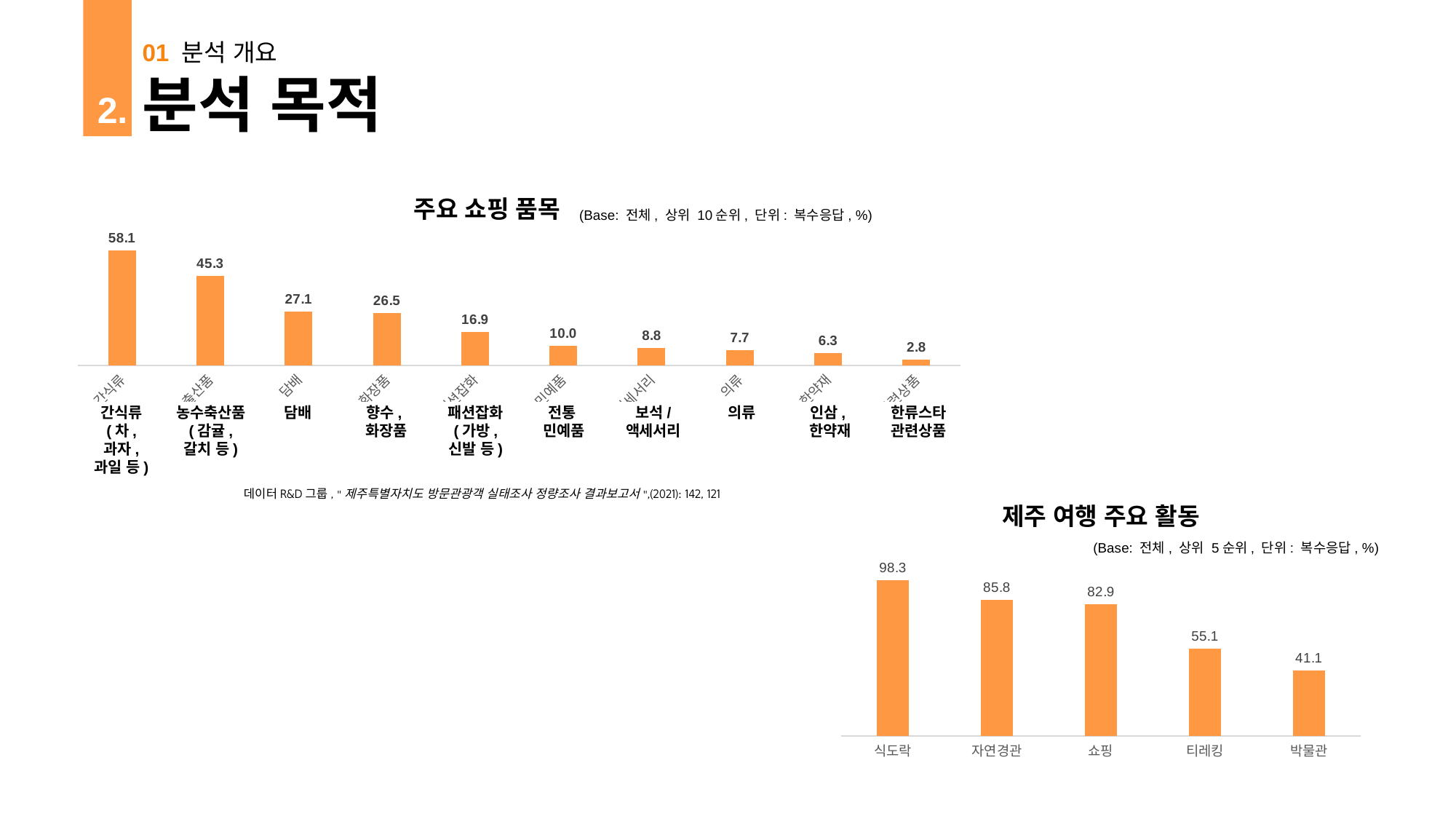

01 분석 개요
분석 목적
 2.
주요 쇼핑 품목
(Base: 전체, 상위 10순위, 단위: 복수응답, %)

### Chart

| Category |  |
|---|---|
| 간식류 | 58.1 |
| 농수출산품 | 45.3 |
| 담배 | 27.1 |
| 향수, 화장품 | 26.5 |
| 패션잡화 | 16.9 |
| 전통 민예품 | 10.0 |
| 보석/액세서리 | 8.8 |
| 의류 | 7.7 |
| 인삼, 한약재 | 6.3 |
| 한류스타 관련상품 | 2.8 |
간식류 (차, 과자, 과일 등)
농수축산품 (감귤, 갈치 등)
담배
향수,
화장품
패션잡화
(가방, 신발 등)
전통
민예품
보석/
액세서리
의류
인삼,
한약재
한류스타
관련상품

데이터R&D그룹, "제주특별자치도 방문관광객 실태조사 정량조사 결과보고서",(2021): 142, 121
제주 여행 주요 활동
(Base: 전체, 상위 5순위, 단위: 복수응답, %)

### Chart

| Category |  |
|---|---|
| 식도락 | 98.3 |
| 자연경관 | 85.8 |
| 쇼핑 | 82.9 |
| 티레킹 | 55.1 |
| 박물관 | 41.1 |